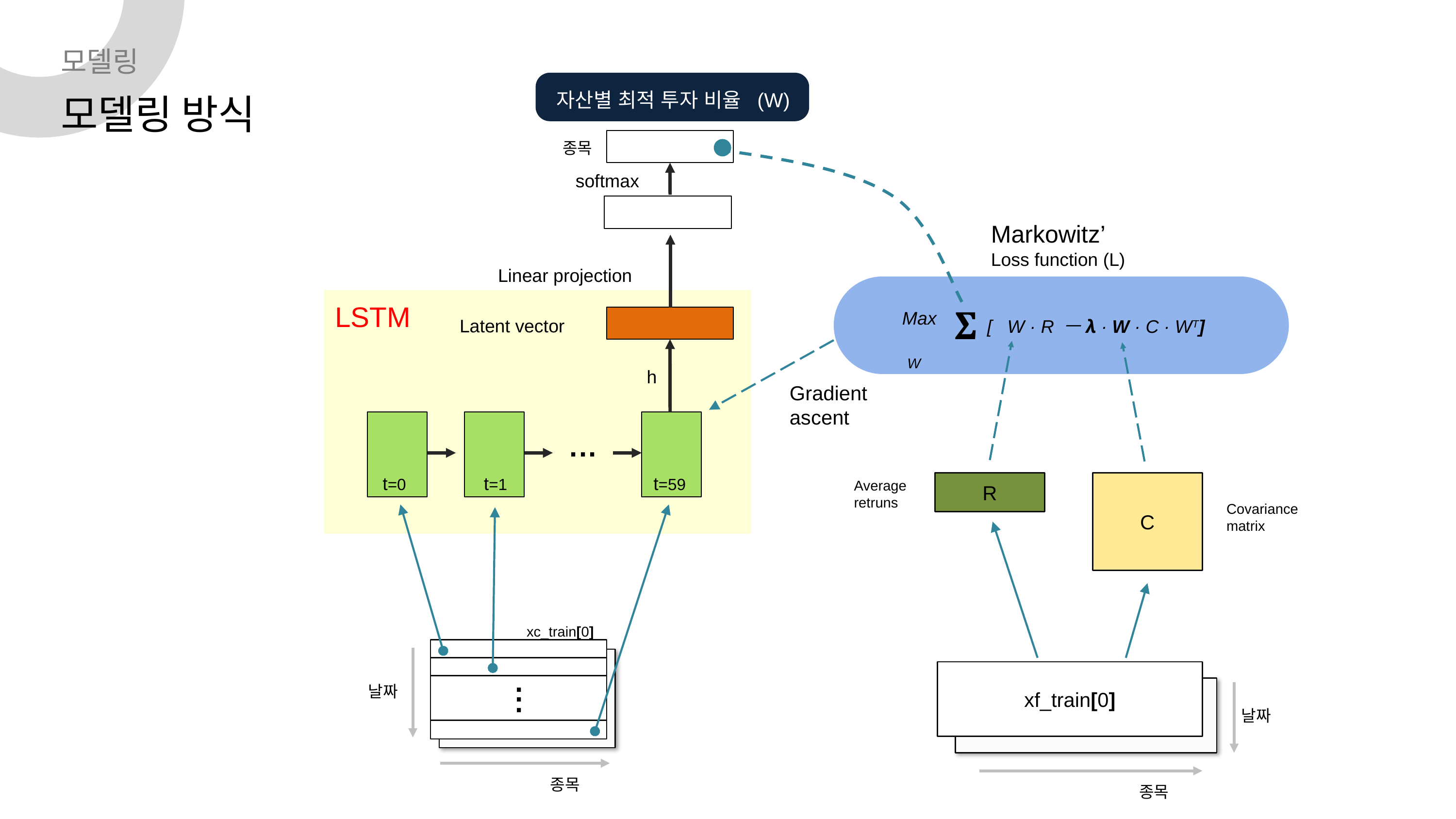

모델링

자산별 최적 투자 비율  (W)
모델링 방식

종목

softmax

Markowitz’
Loss function (L)
Linear projection

Max
 W
[   W · R ㅡ λ · W · C · WT]

LSTM

Latent vector
h
Gradient
ascent

···
t=0
t=1
t=59
Average
retruns
R
C
Covariance
matrix
xc_train[0]

xf_train[0]
·
·
·

날짜

날짜

종목
종목